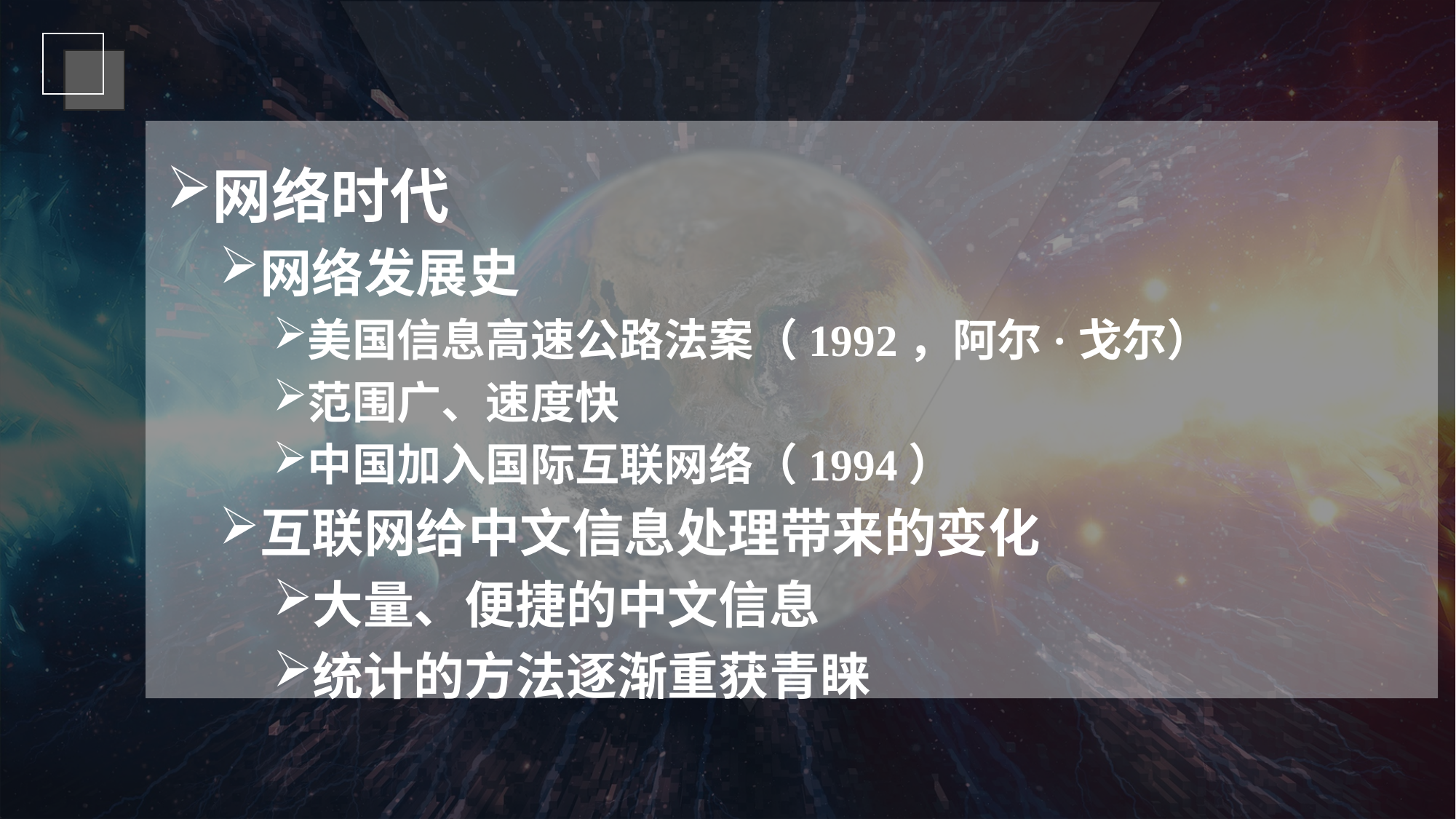

网络时代
网络发展史
美国信息高速公路法案（1992，阿尔·戈尔）
范围广、速度快
中国加入国际互联网络（1994）
互联网给中文信息处理带来的变化
大量、便捷的中文信息
统计的方法逐渐重获青睐